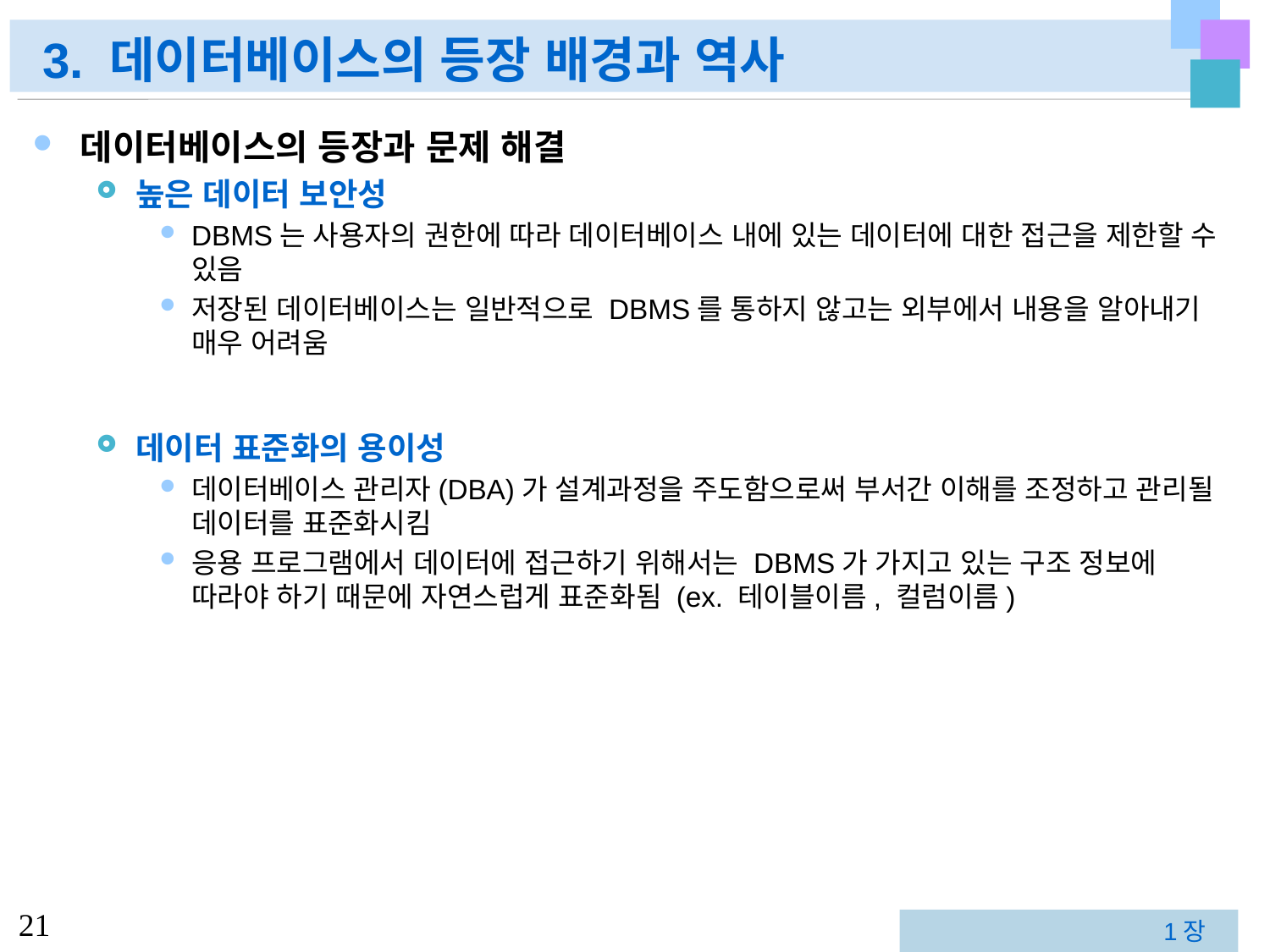

# 3. 데이터베이스의 등장 배경과 역사
데이터베이스의 등장과 문제 해결
높은 데이터 보안성
DBMS는 사용자의 권한에 따라 데이터베이스 내에 있는 데이터에 대한 접근을 제한할 수 있음
저장된 데이터베이스는 일반적으로 DBMS를 통하지 않고는 외부에서 내용을 알아내기 매우 어려움

데이터 표준화의 용이성
데이터베이스 관리자(DBA)가 설계과정을 주도함으로써 부서간 이해를 조정하고 관리될 데이터를 표준화시킴
응용 프로그램에서 데이터에 접근하기 위해서는 DBMS가 가지고 있는 구조 정보에 따라야 하기 때문에 자연스럽게 표준화됨 (ex. 테이블이름, 컬럼이름)

1장